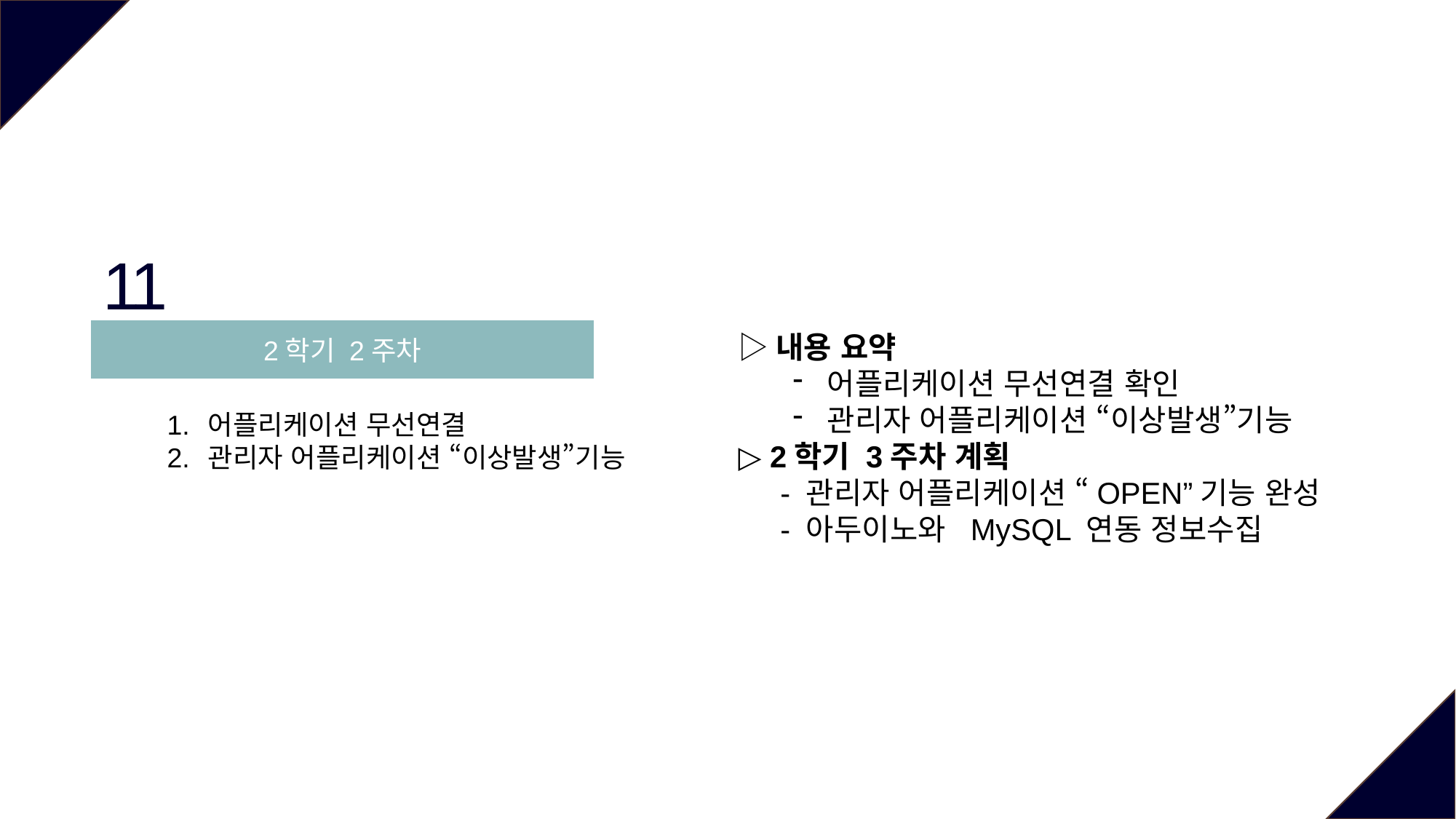

11
2학기 2주차
▷내용 요약
어플리케이션 무선연결 확인
관리자 어플리케이션 “이상발생”기능
▷ 2학기 3주차 계획
     - 관리자 어플리케이션 “OPEN”기능 완성
     - 아두이노와  MySQL 연동 정보수집
어플리케이션 무선연결
관리자 어플리케이션 “이상발생”기능